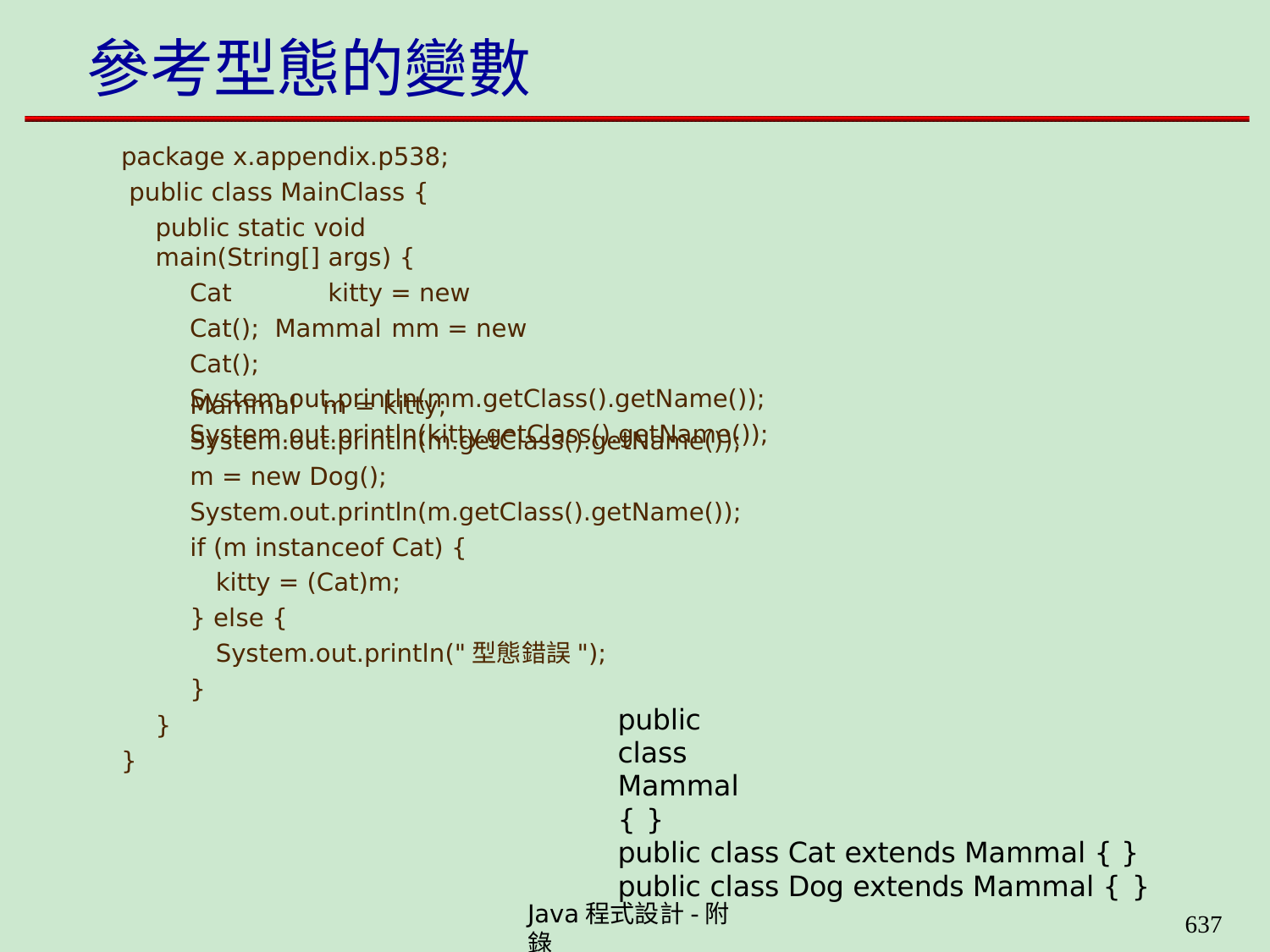

# 參考型態的變數
package x.appendix.p538;  public class MainClass {
public static void main(String[] args) {
Cat	kitty = new Cat();  Mammal	mm = new Cat();
System.out.println(mm.getClass().getName());  System.out.println(kitty.getClass().getName());
Mammal	m = kitty;  System.out.println(m.getClass().getName());  m = new Dog();  System.out.println(m.getClass().getName());  if (m instanceof Cat) {
kitty = (Cat)m;
} else {
System.out.println("型態錯誤");
}
public class Mammal { }
public class Cat extends Mammal { }  public class Dog extends Mammal { }
}
}
Java程式設計-附錄
637